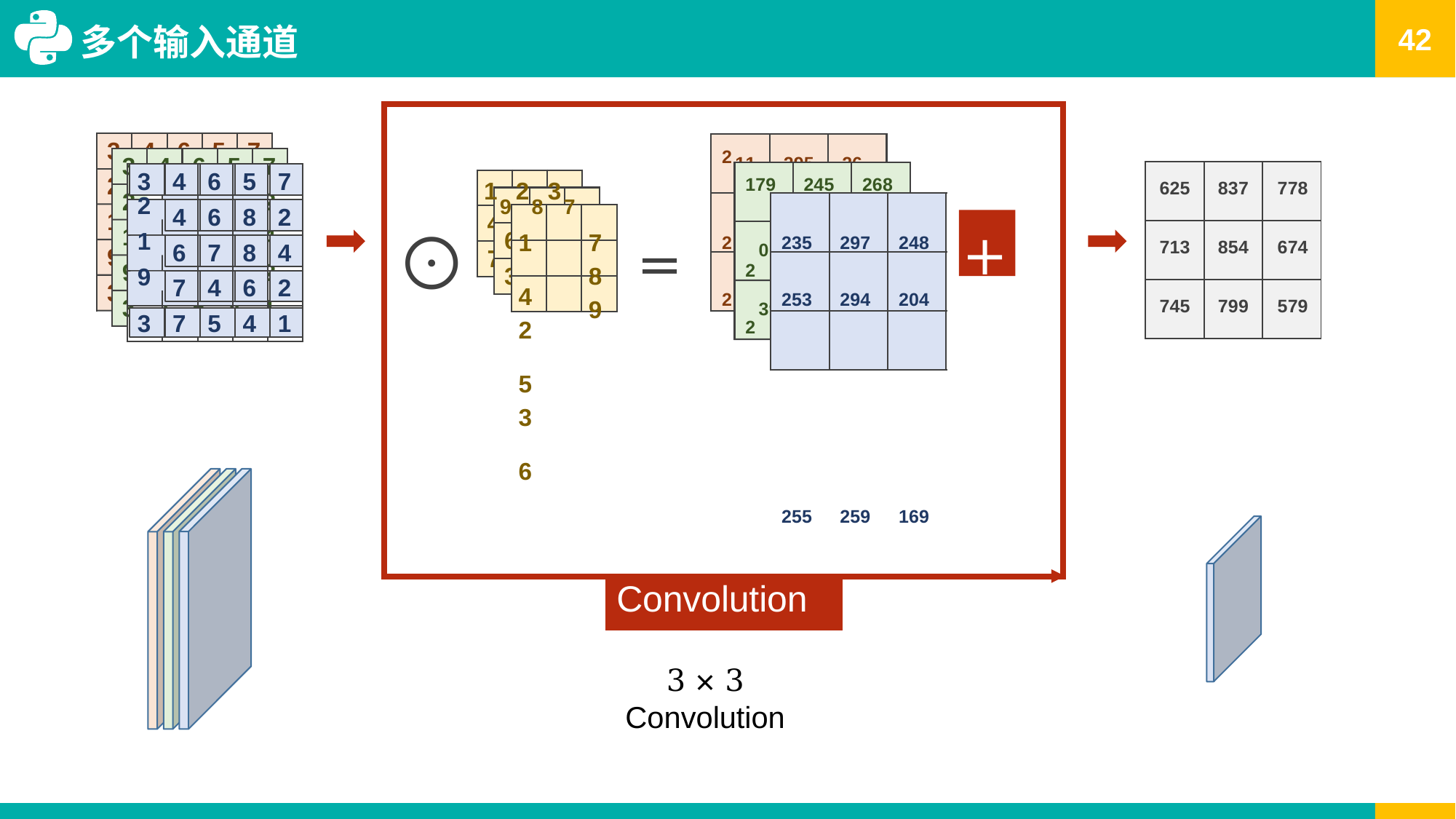

# 多个输入通道
|  | 192837 |  |  | 2 | 179 | 245 | 268 |  |  |  |
| --- | --- | --- | --- | --- | --- | --- | --- | --- | --- | --- |
| ⨀ | 1 4 2 5 3 6 | 7 8 9 | = | 2 2 | 2 2 | 235 253 | 297 294 |  | 248 204 | + |
|  |  |  |  |  |  | 255 | 259 |  | 169 |  |
|  |  |  | Convolution |  |  |  |  |  |  |  |

3
4
6
5
7

3
4
6
5
7
11	2
95	2
62

| 625 | 837 | 778 |
| --- | --- | --- |
| 713 | 854 | 674 |
| 745 | 799 | 579 |

3
4
6
5
7

2
4
6
8
2
2
4
6
8
2

4
6
8
2
2

1
6
7
8
4
4
5
6

59	2
82
2
8	25
14
1
6
7
8
4
6
5
4

6
7
8
4
1
9
7
4
6
2
7
8
9
01	27
6
9
7
4
6
2
3
2
1
7
4
6
2
9
51	2
53
1
7	24
69
3
7
5
4
1
3
7
5
4
1
39	28
1
3
7
5
4
1

3 × 3
Convolution